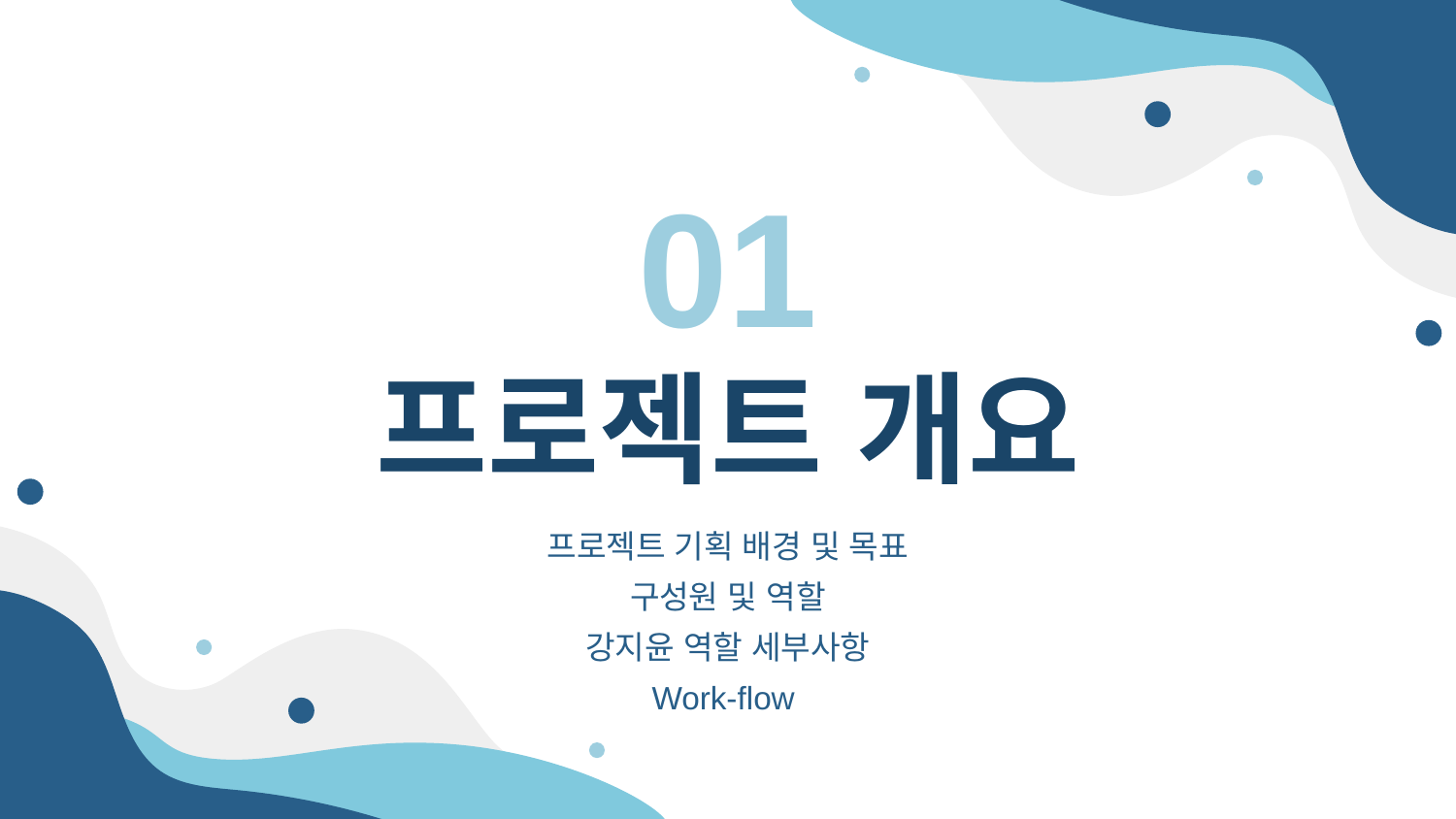

01
# 프로젝트 개요
프로젝트 기획 배경 및 목표
구성원 및 역할
강지윤 역할 세부사항
Work-flow